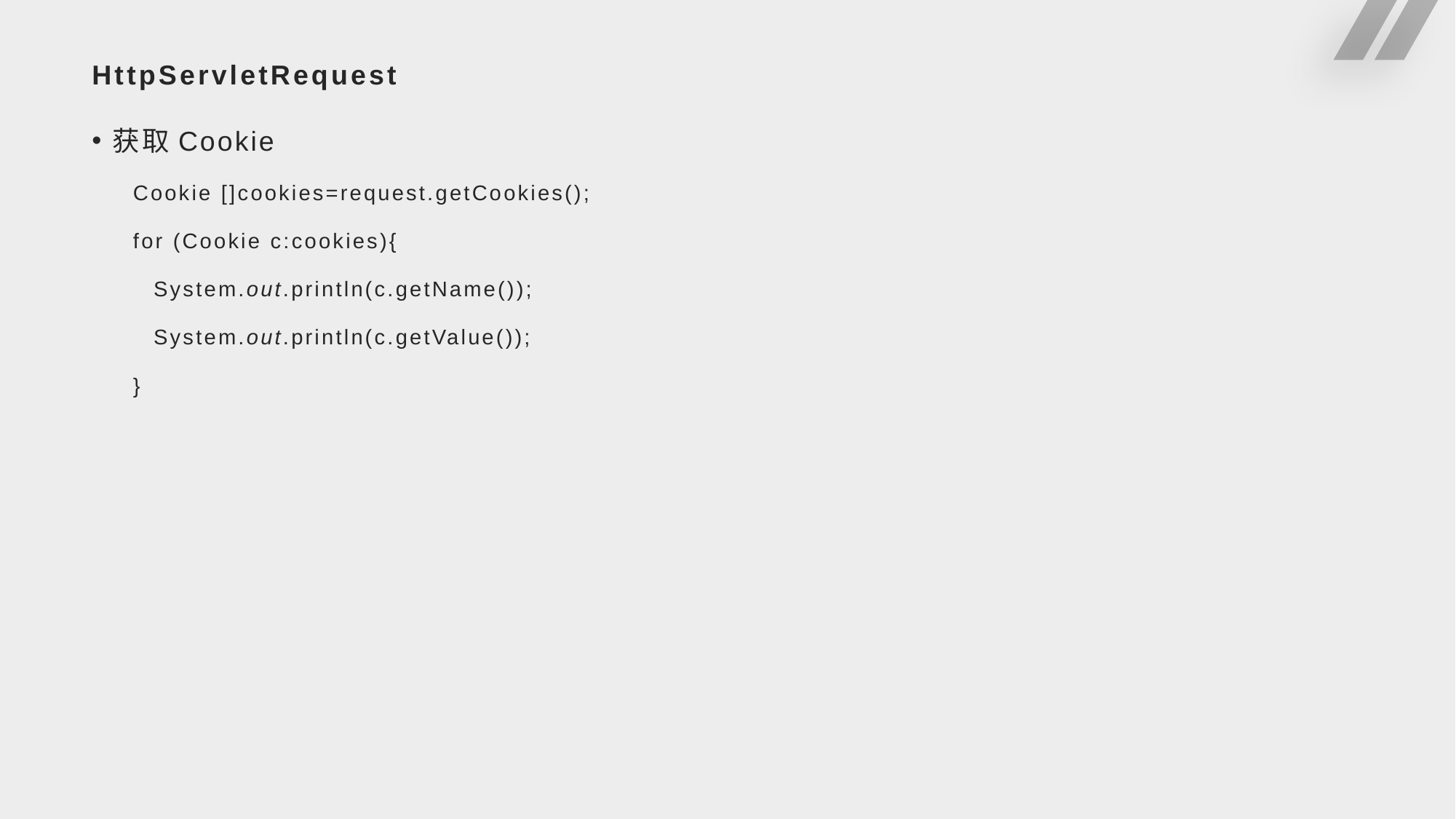

# HttpServletRequest
获取Cookie
Cookie []cookies=request.getCookies();
for (Cookie c:cookies){
	System.out.println(c.getName());
	System.out.println(c.getValue());
}